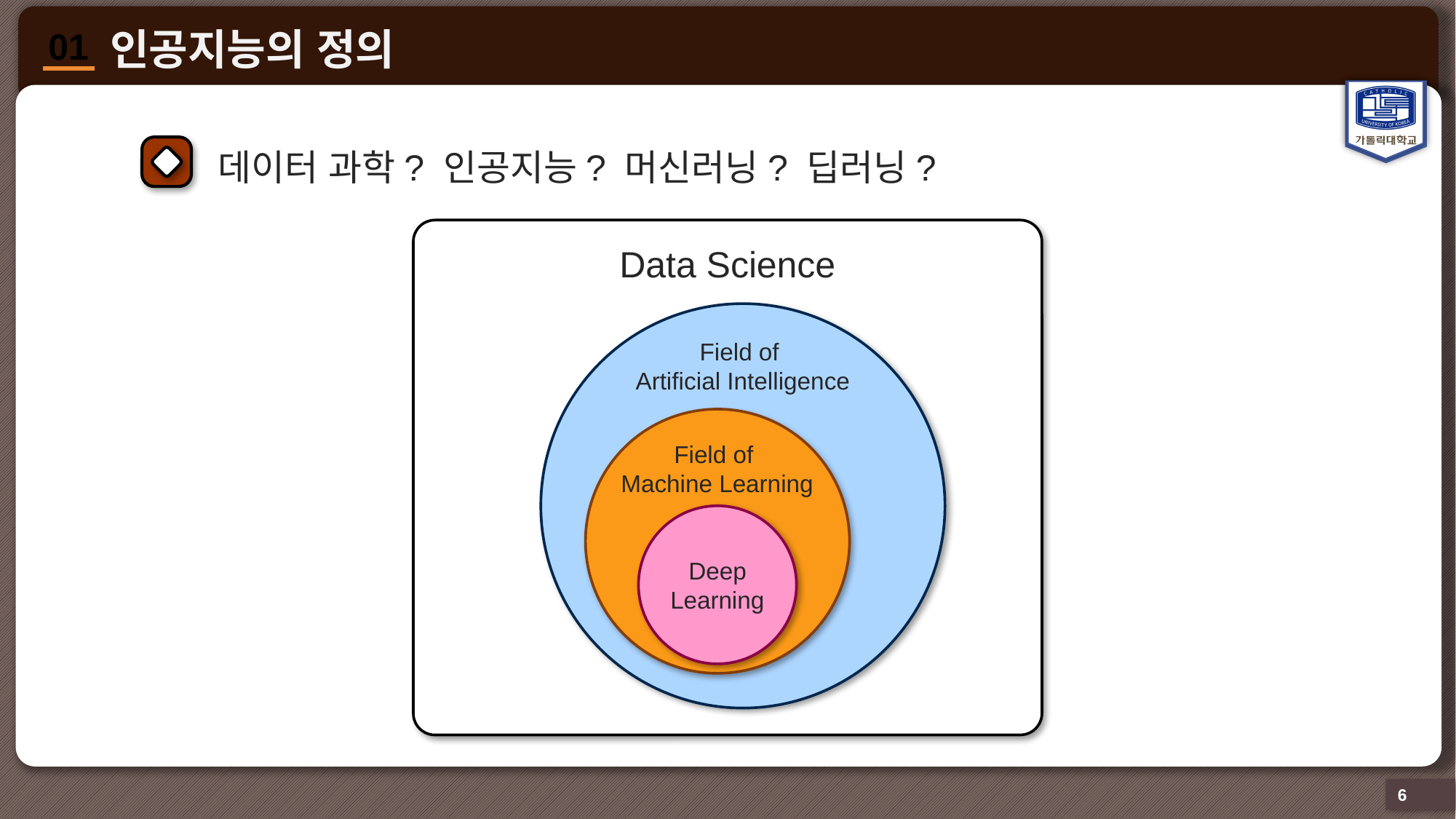

데이터 과학? 인공지능? 머신러닝? 딥러닝?

Data Science

Field of
Artificial Intelligence

Field of
Machine Learning

Deep
Learning
6
6